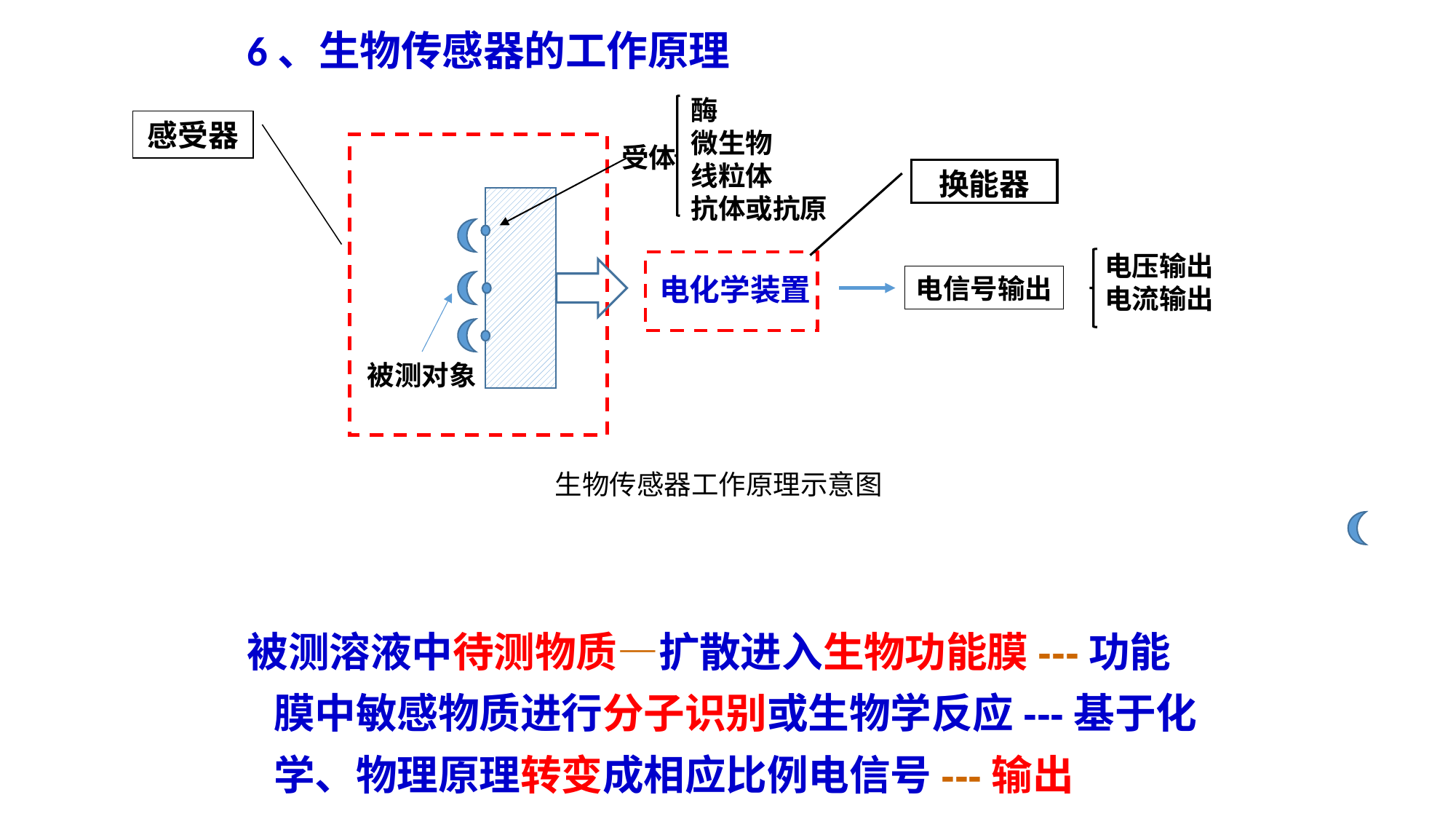

6、生物传感器的工作原理

被测溶液中待测物质—扩散进入生物功能膜---功能膜中敏感物质进行分子识别或生物学反应---基于化学、物理原理转变成相应比例电信号---输出
酶
微生物
线粒体
抗体或抗原

受体
感受器

换能器

电压输出
电流输出

电信号输出
电化学装置

被测对象
生物传感器工作原理示意图